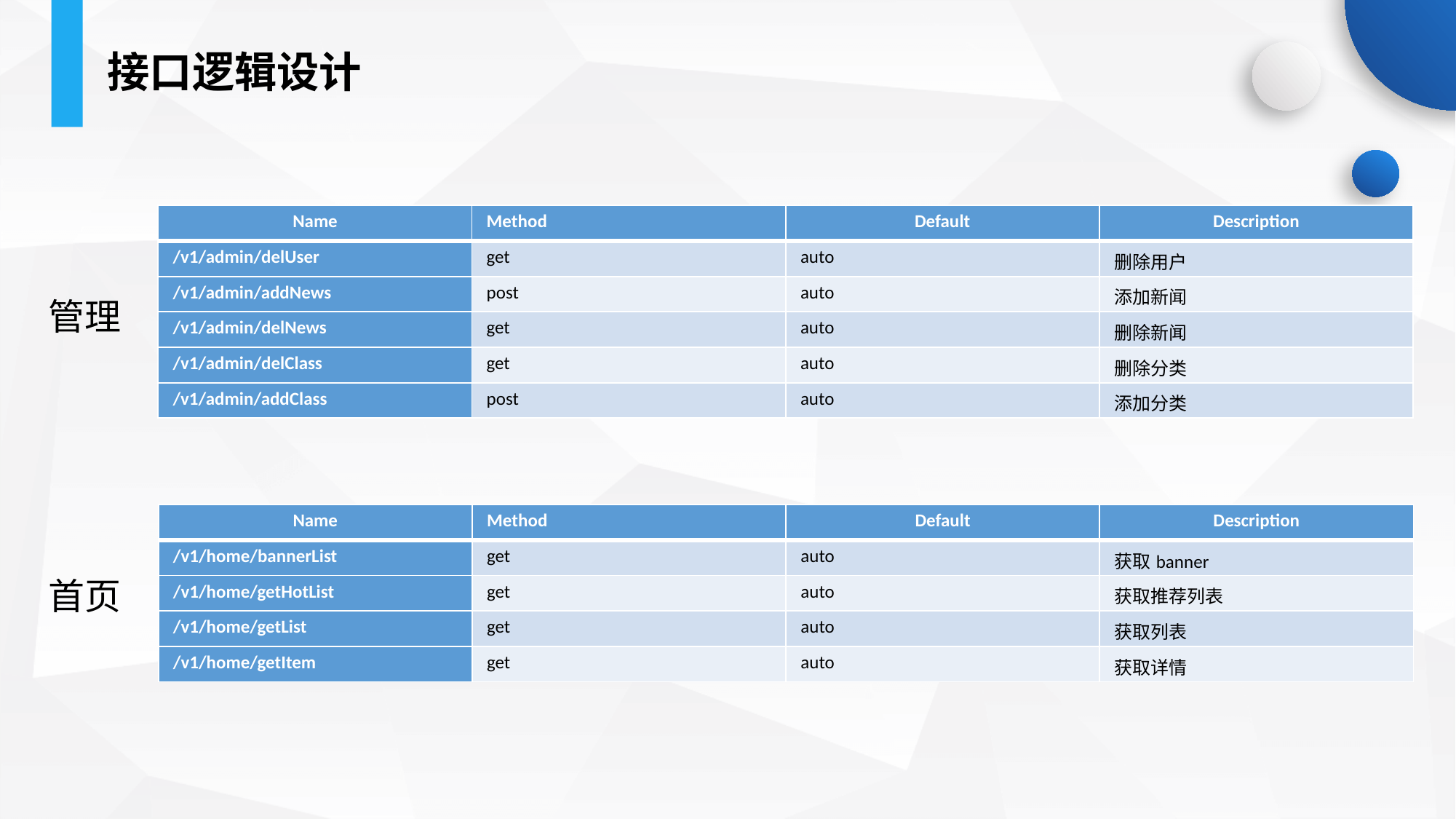

接口逻辑设计

| Name | Method | Default | Description |
| --- | --- | --- | --- |
| /v1/admin/delUser | get | auto | 删除用户 |
| /v1/admin/addNews | post | auto | 添加新闻 |
| /v1/admin/delNews | get | auto | 删除新闻 |
| /v1/admin/delClass | get | auto | 删除分类 |
| /v1/admin/addClass | post | auto | 添加分类 |

管理
| Name | Method | Default | Description |
| --- | --- | --- | --- |
| /v1/home/bannerList | get | auto | 获取banner |
| /v1/home/getHotList | get | auto | 获取推荐列表 |
| /v1/home/getList | get | auto | 获取列表 |
| /v1/home/getItem | get | auto | 获取详情 |
首页